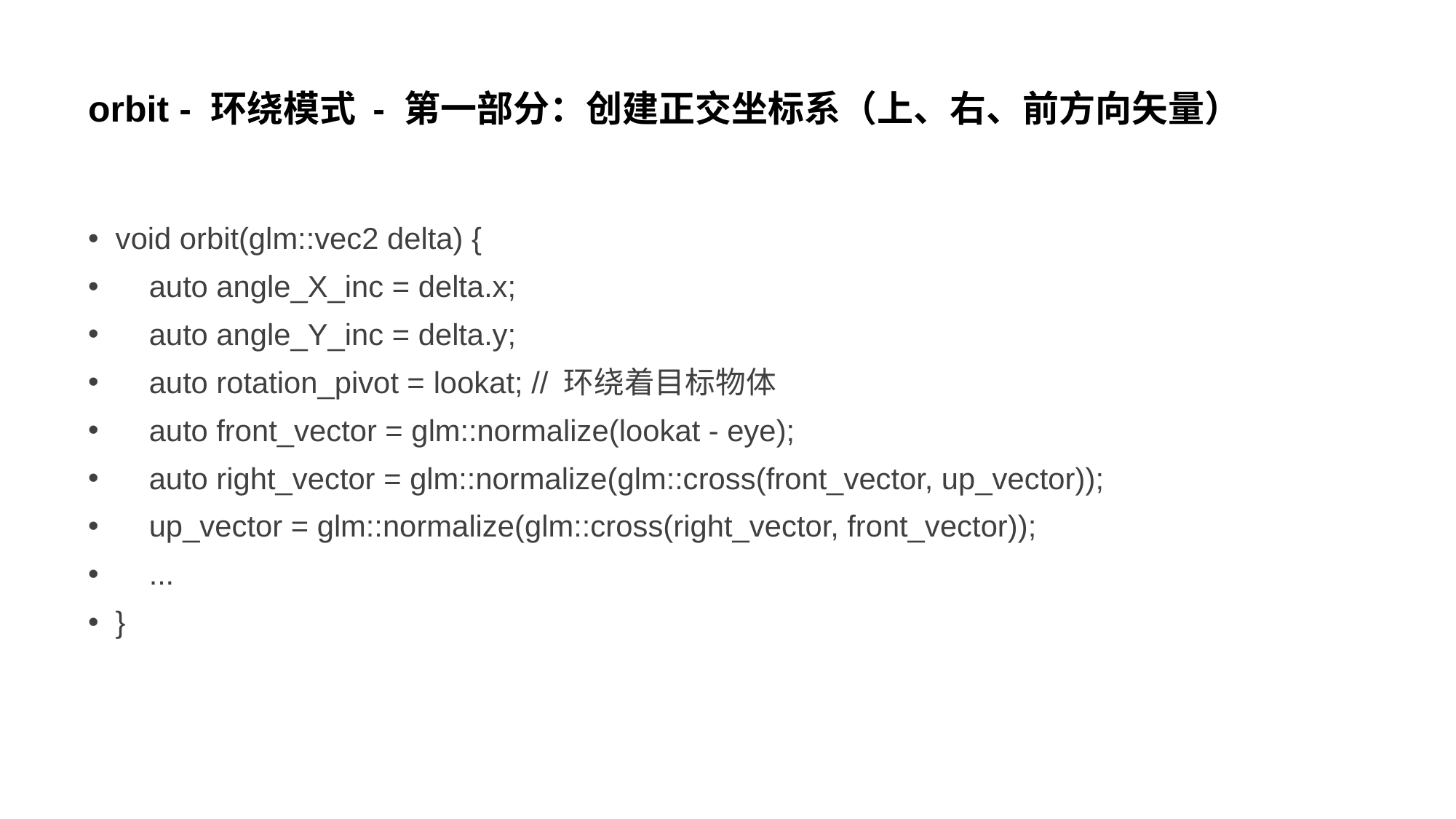

# orbit - 环绕模式 - 第一部分：创建正交坐标系（上、右、前方向矢量）
void orbit(glm::vec2 delta) {
    auto angle_X_inc = delta.x;
    auto angle_Y_inc = delta.y;
    auto rotation_pivot = lookat; // 环绕着目标物体
    auto front_vector = glm::normalize(lookat - eye);
    auto right_vector = glm::normalize(glm::cross(front_vector, up_vector));
    up_vector = glm::normalize(glm::cross(right_vector, front_vector));
    ...
}